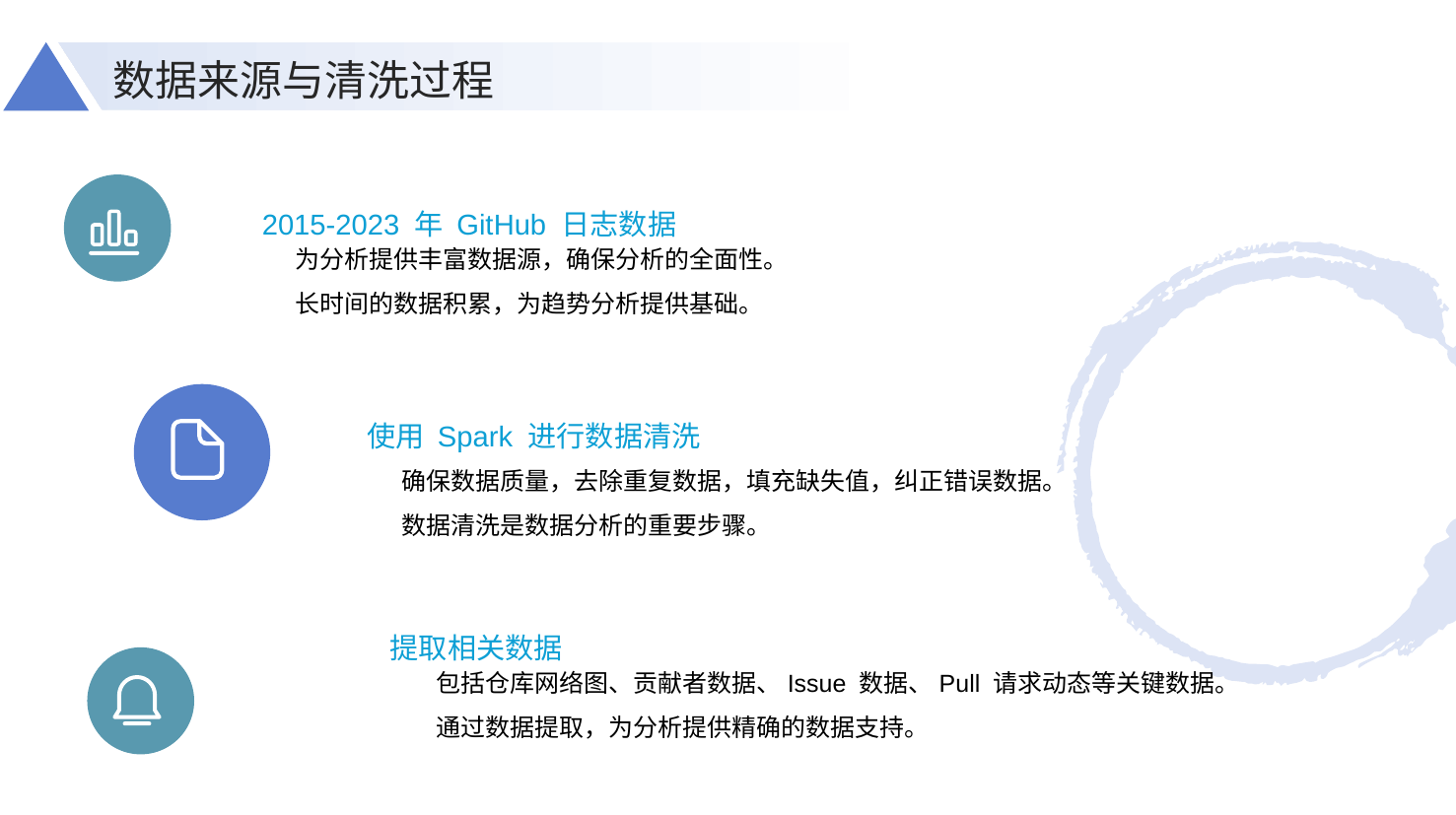

数据来源与清洗过程

2015-2023 年 GitHub 日志数据

     为分析提供丰富数据源，确保分析的全面性。
     长时间的数据积累，为趋势分析提供基础。

使用 Spark 进行数据清洗

确保数据质量，去除重复数据，填充缺失值，纠正错误数据。
数据清洗是数据分析的重要步骤。
提取相关数据

包括仓库网络图、贡献者数据、Issue 数据、Pull 请求动态等关键数据。
通过数据提取，为分析提供精确的数据支持。